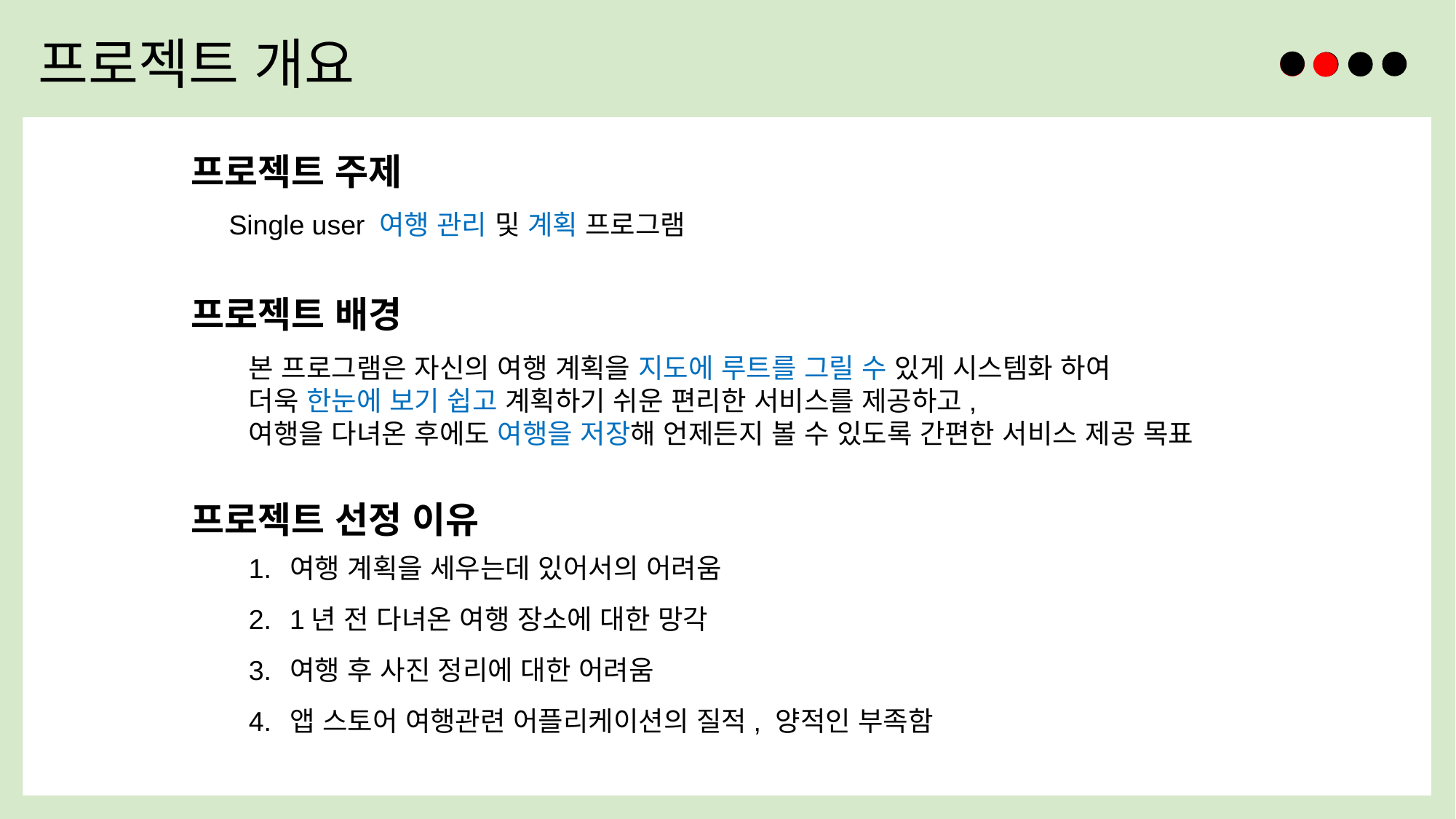

1₩1₩
프로젝트 개요

프로젝트 주제
Single user 여행 관리 및 계획 프로그램
프로젝트 배경
본 프로그램은 자신의 여행 계획을 지도에 루트를 그릴 수 있게 시스템화 하여
더욱 한눈에 보기 쉽고 계획하기 쉬운 편리한 서비스를 제공하고,
여행을 다녀온 후에도 여행을 저장해 언제든지 볼 수 있도록 간편한 서비스 제공 목표
프로젝트 선정 이유
여행 계획을 세우는데 있어서의 어려움

1년 전 다녀온 여행 장소에 대한 망각

여행 후 사진 정리에 대한 어려움

앱 스토어 여행관련 어플리케이션의 질적, 양적인 부족함